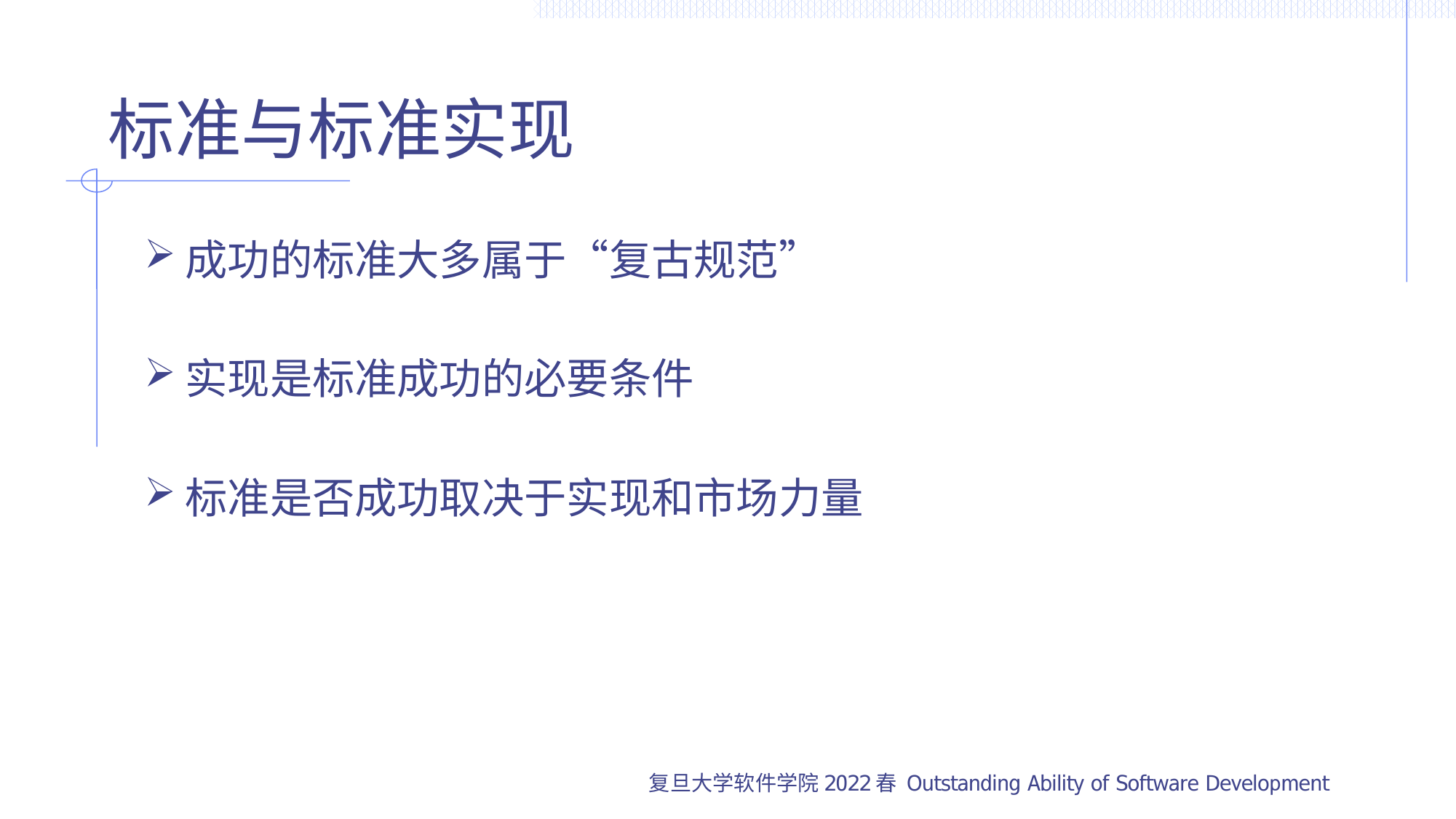

# 标准与标准实现
成功的标准大多属于“复古规范”

实现是标准成功的必要条件

标准是否成功取决于实现和市场力量